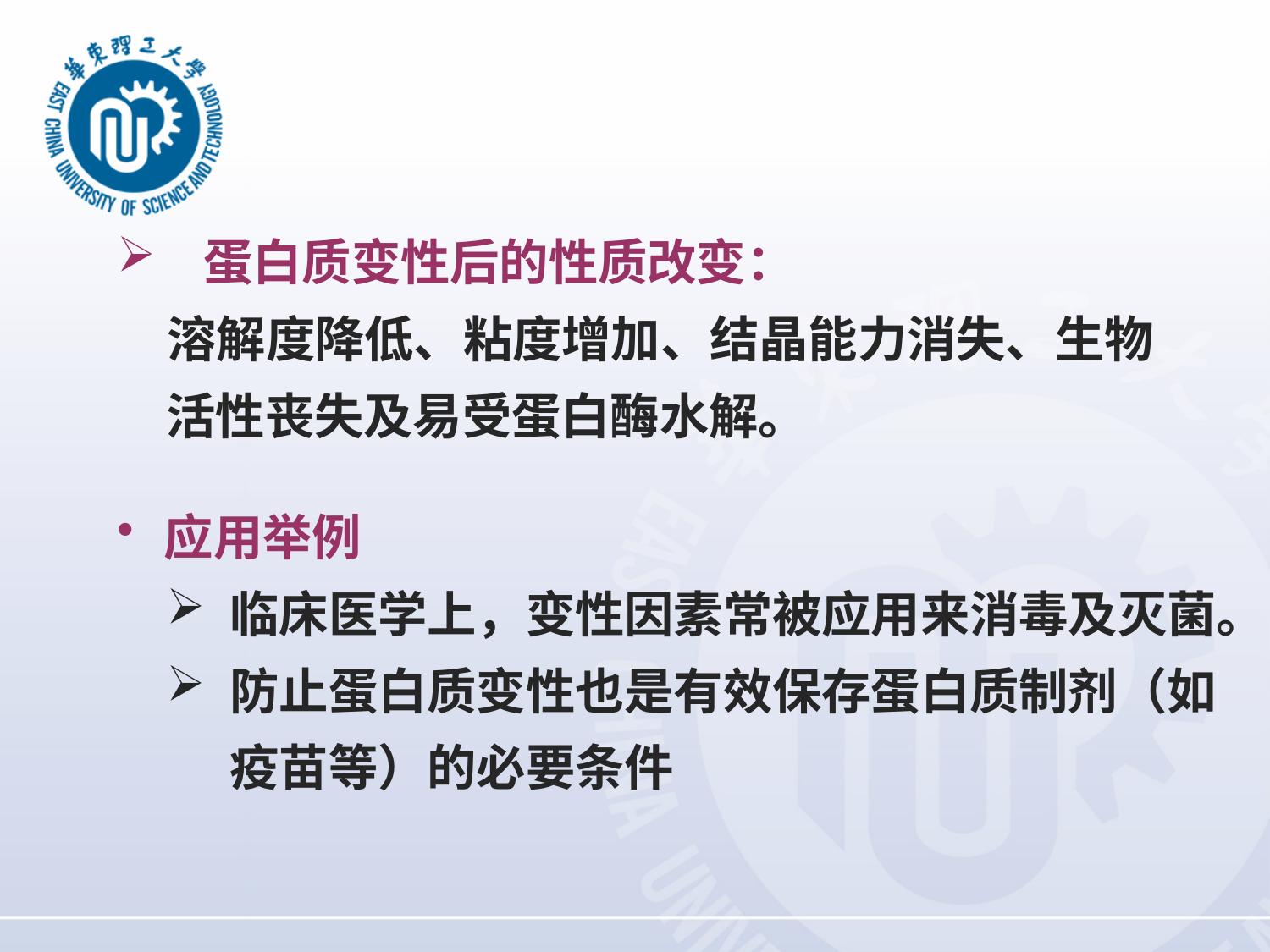

蛋白质变性后的性质改变：
溶解度降低、粘度增加、结晶能力消失、生物活性丧失及易受蛋白酶水解。
 应用举例
临床医学上，变性因素常被应用来消毒及灭菌。
防止蛋白质变性也是有效保存蛋白质制剂（如疫苗等）的必要条件